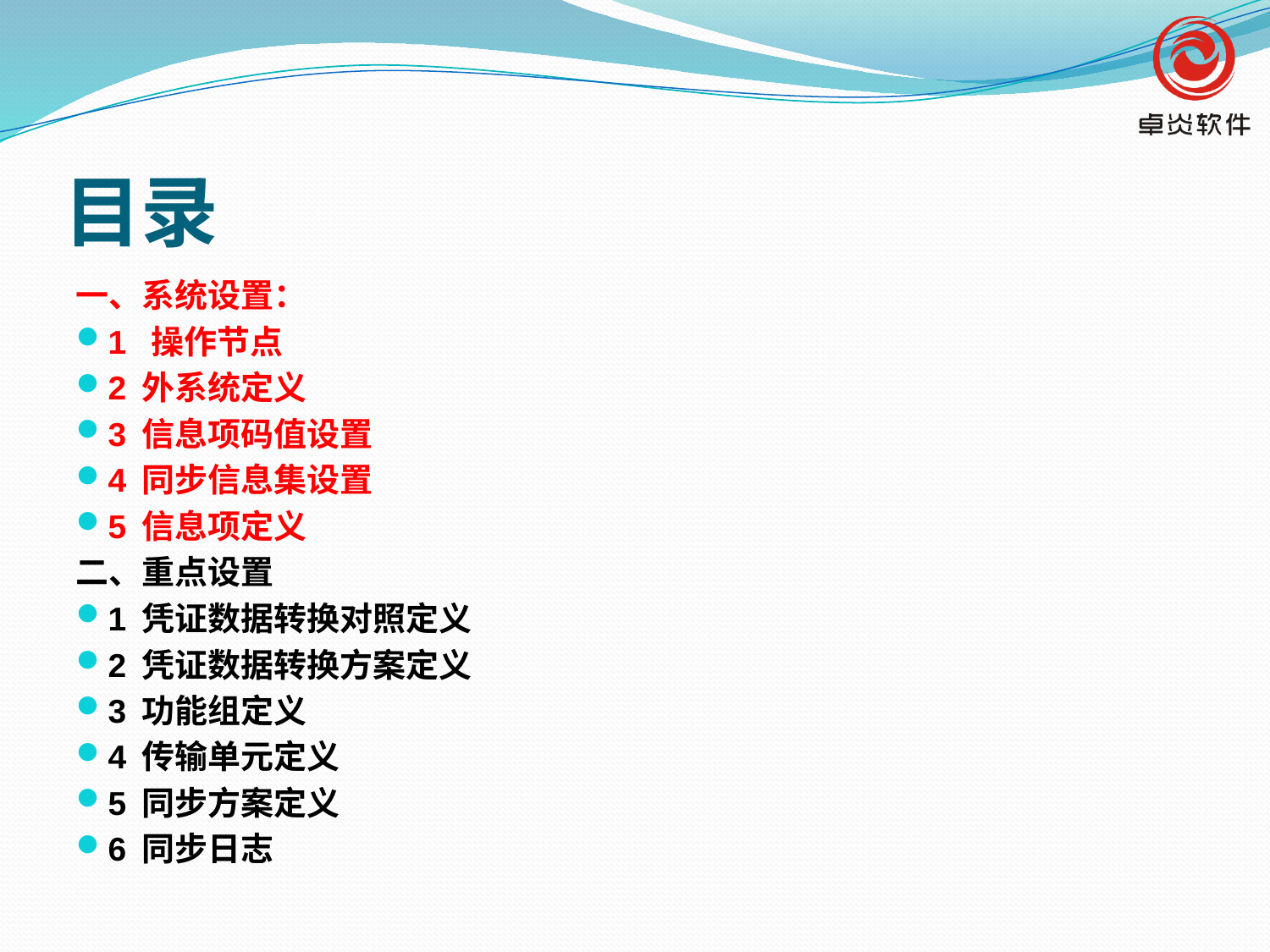

# 目录
一、系统设置：
1  操作节点
2 外系统定义
3 信息项码值设置
4 同步信息集设置
5 信息项定义
二、重点设置
1 凭证数据转换对照定义
2 凭证数据转换方案定义
3 功能组定义
4 传输单元定义
5 同步方案定义
6 同步日志